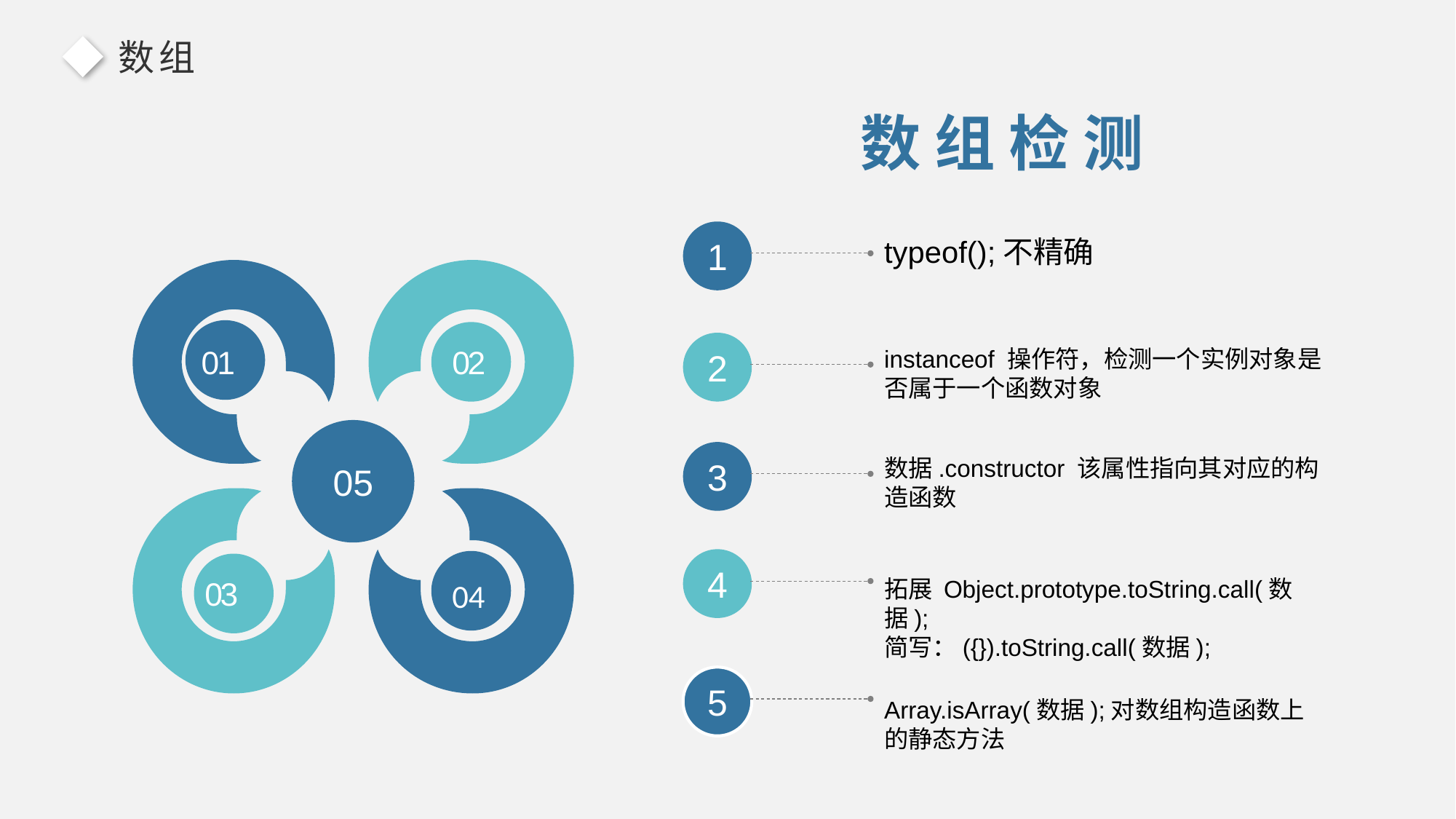

数组

数 组 检 测

1
typeof();不精确

01
02

05

03
04
2
instanceof 操作符，检测一个实例对象是否属于一个函数对象
3
数据.constructor 该属性指向其对应的构造函数
4
拓展 Object.prototype.toString.call(数据);
简写：({}).toString.call(数据);
5
Array.isArray(数据);对数组构造函数上的静态方法